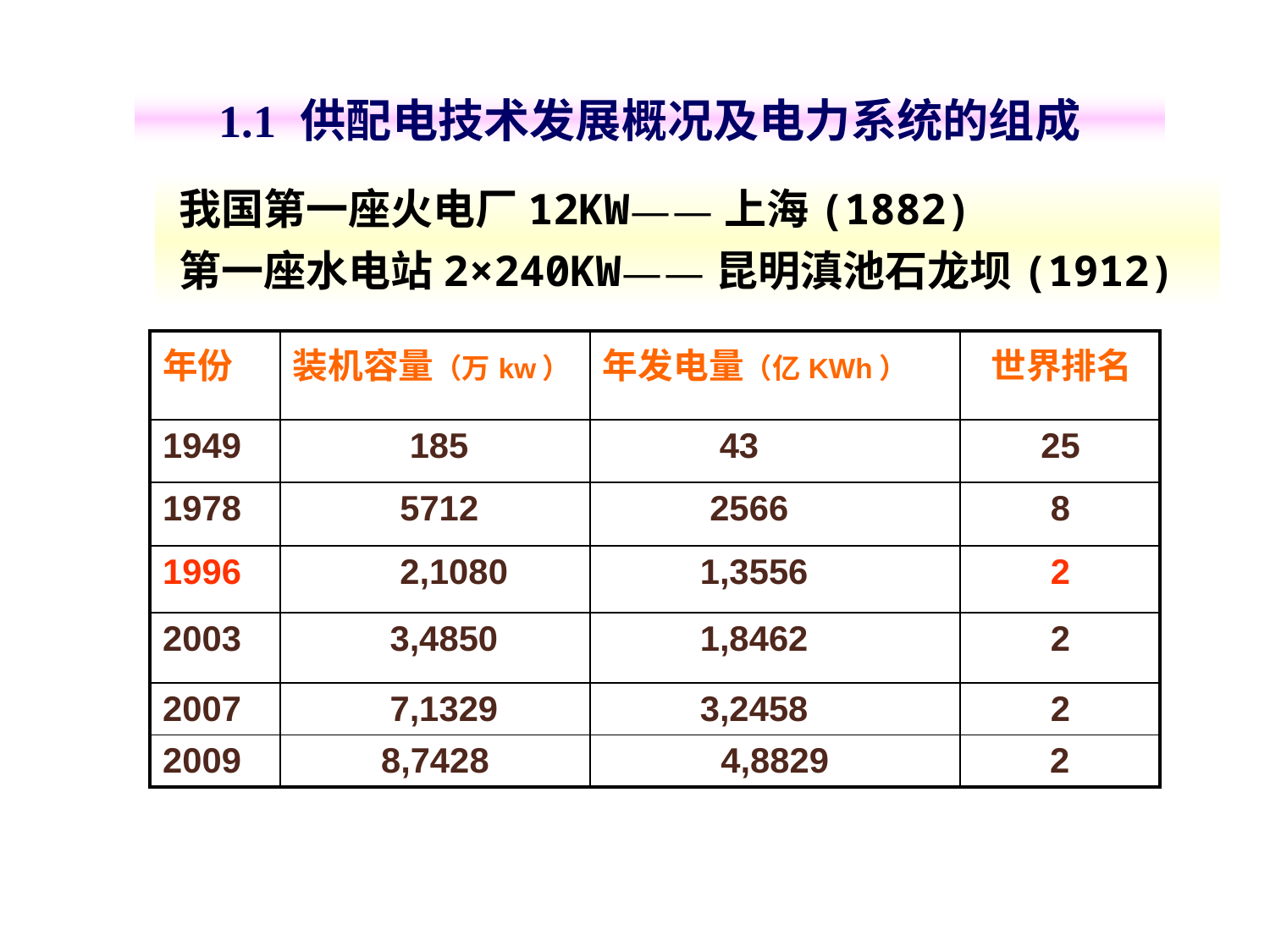

1.1 供配电技术发展概况及电力系统的组成
我国第一座火电厂12KW——上海(1882)
第一座水电站2×240KW——昆明滇池石龙坝(1912)
| 年份 | 装机容量（万kw） | 年发电量（亿KWh） | 世界排名 |
| --- | --- | --- | --- |
| 1949 | 185 | 43 | 25 |
| 1978 | 5712 | 2566 | 8 |
| 1996 | 2,1080 | 1,3556 | 2 |
| 2003 | 3,4850 | 1,8462 | 2 |
| 2007 | 7,1329 | 3,2458 | 2 |
| 2009 | 8,7428 | 4,8829 | 2 |